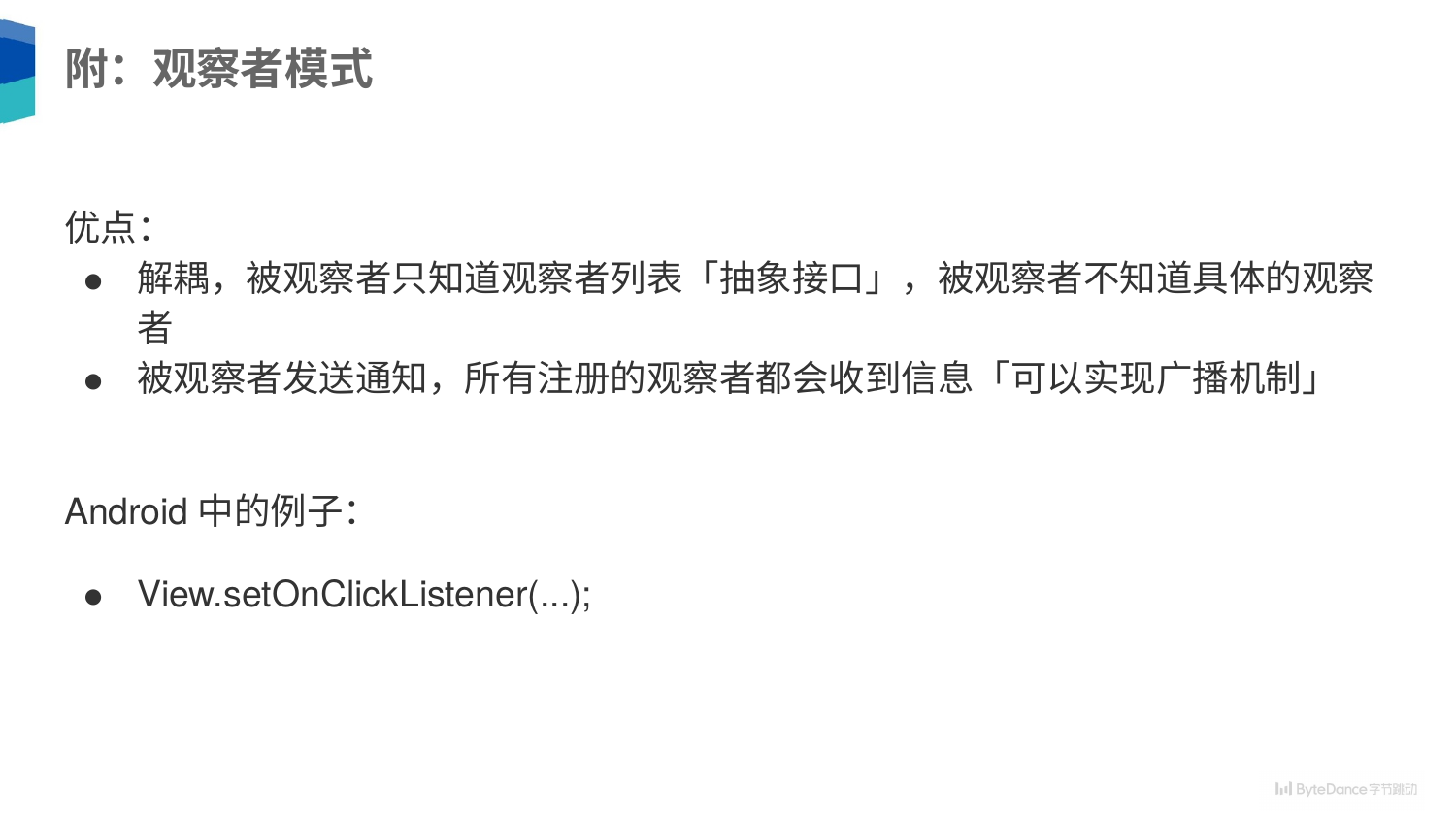

# 附：观察者模式
优点：
解耦，被观察者只知道观察者列表「抽象接口」，被观察者不知道具体的观察者
被观察者发送通知，所有注册的观察者都会收到信息「可以实现广播机制」

Android中的例子：
View.setOnClickListener(...);